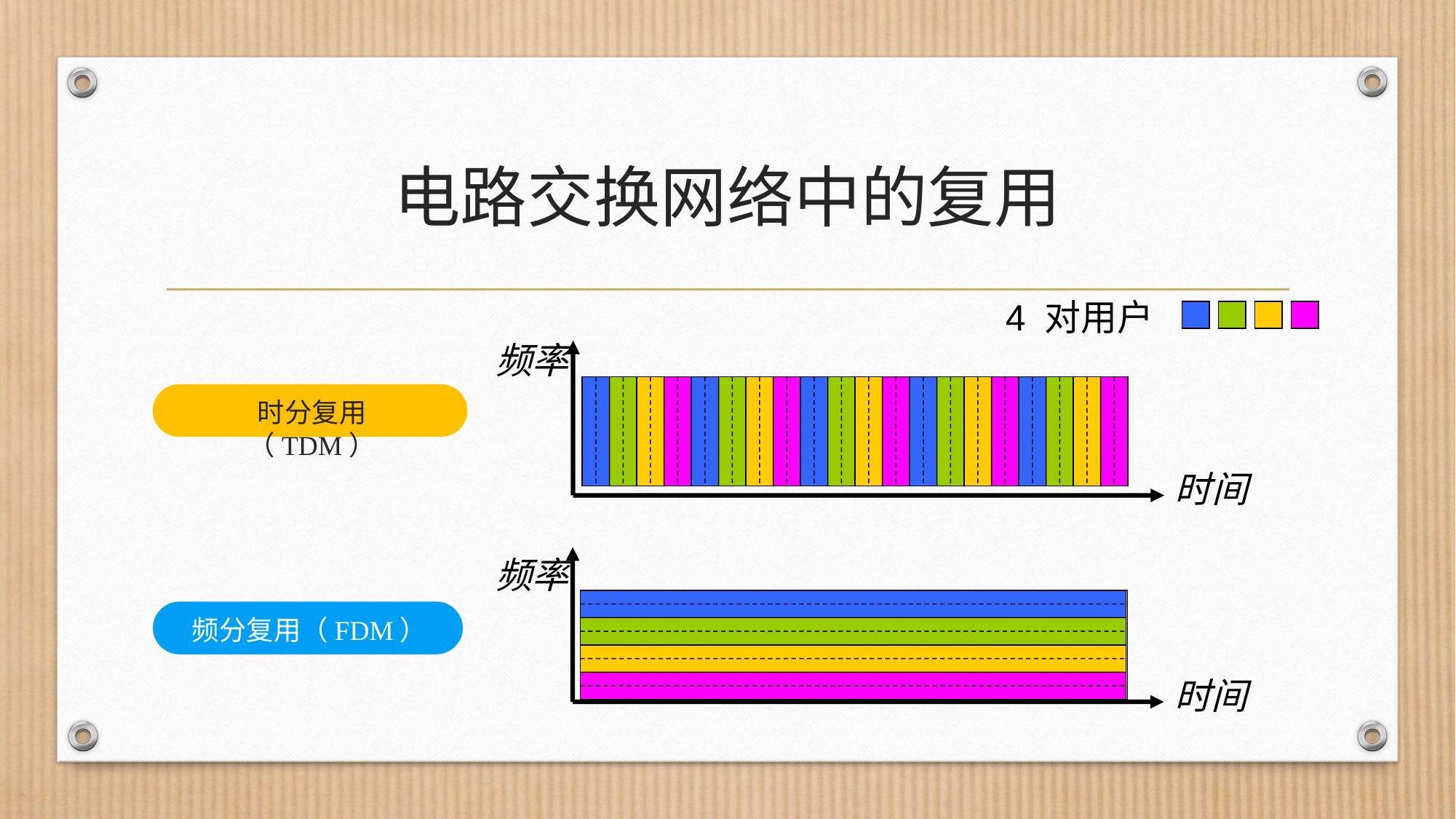

# 电路交换网络中的复用
4 对用户

频率

时分复用（TDM）
时间

频率

频分复用（FDM）

时间